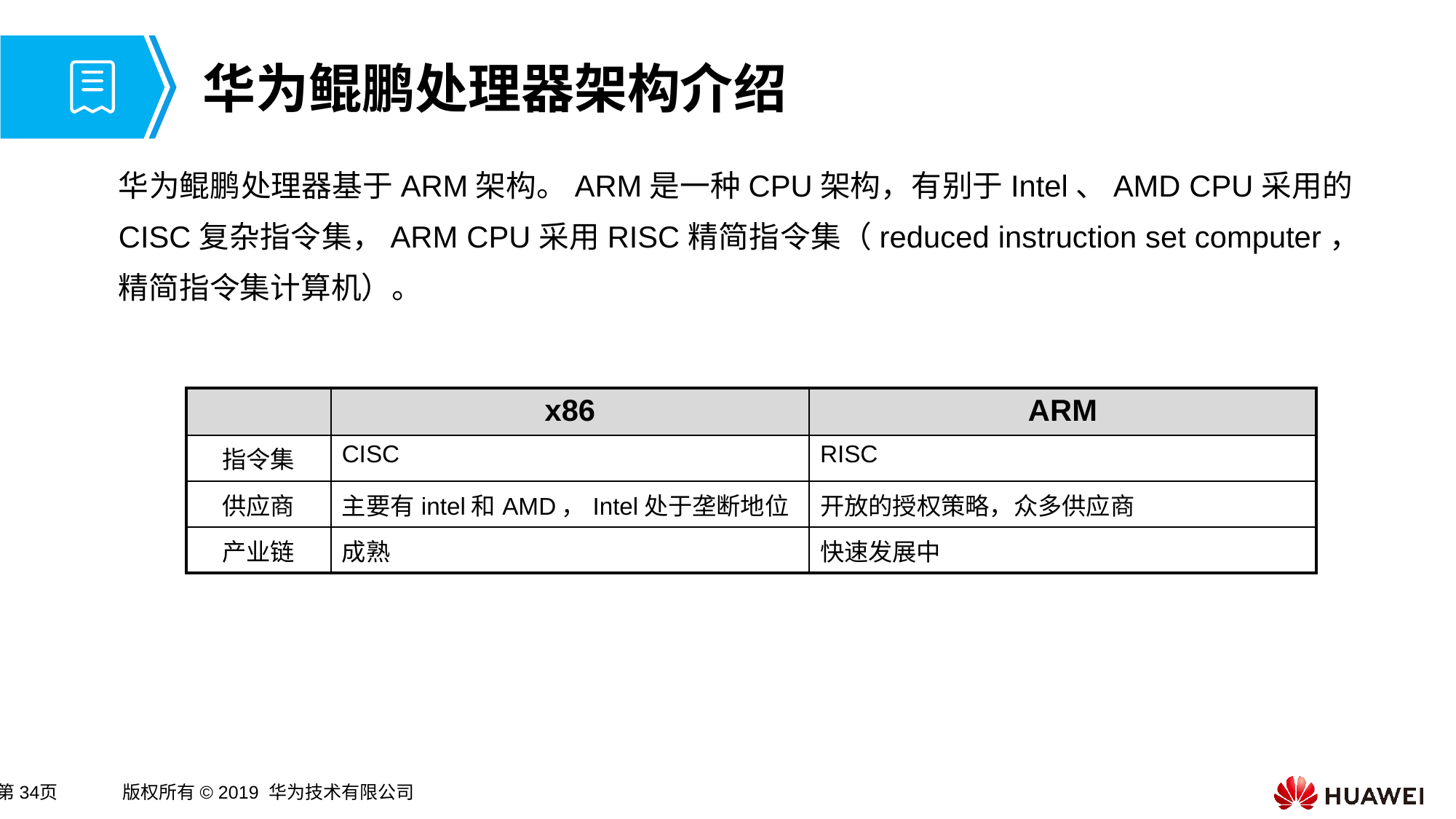

# 华为鲲鹏处理器架构介绍
华为鲲鹏处理器基于ARM架构。ARM是一种CPU架构，有别于Intel、AMD CPU采用的CISC复杂指令集，ARM CPU采用RISC精简指令集（reduced instruction set computer，精简指令集计算机）。

|  | x86 | ARM |
| --- | --- | --- |
| 指令集 | CISC | RISC |
| 供应商 | 主要有intel和AMD，Intel处于垄断地位 | 开放的授权策略，众多供应商 |
| 产业链 | 成熟 | 快速发展中 |